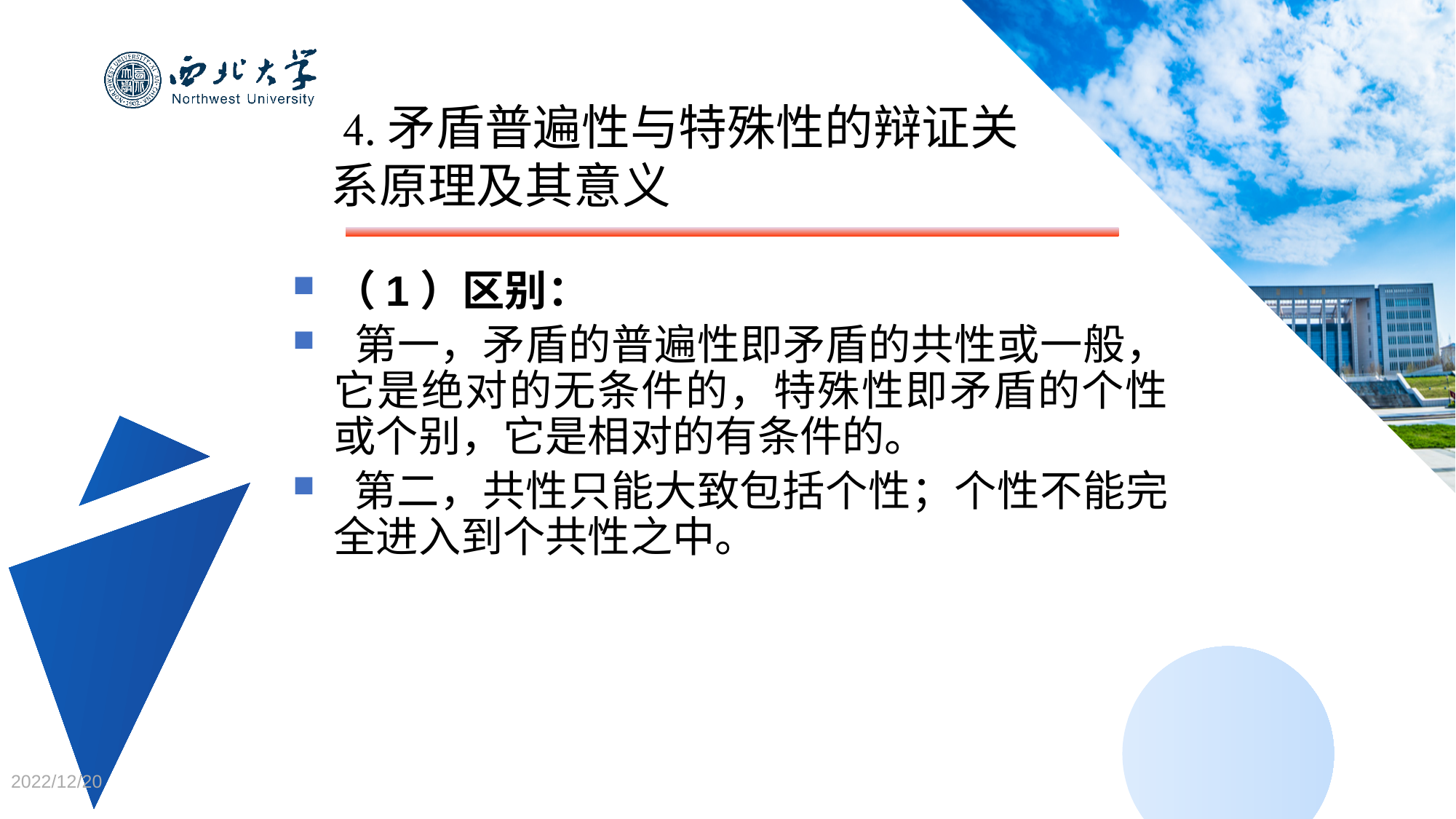

4.矛盾普遍性与特殊性的辩证关系原理及其意义

（1）区别：
 第一，矛盾的普遍性即矛盾的共性或一般，它是绝对的无条件的，特殊性即矛盾的个性或个别，它是相对的有条件的。
 第二，共性只能大致包括个性；个性不能完全进入到个共性之中。
2022/12/20